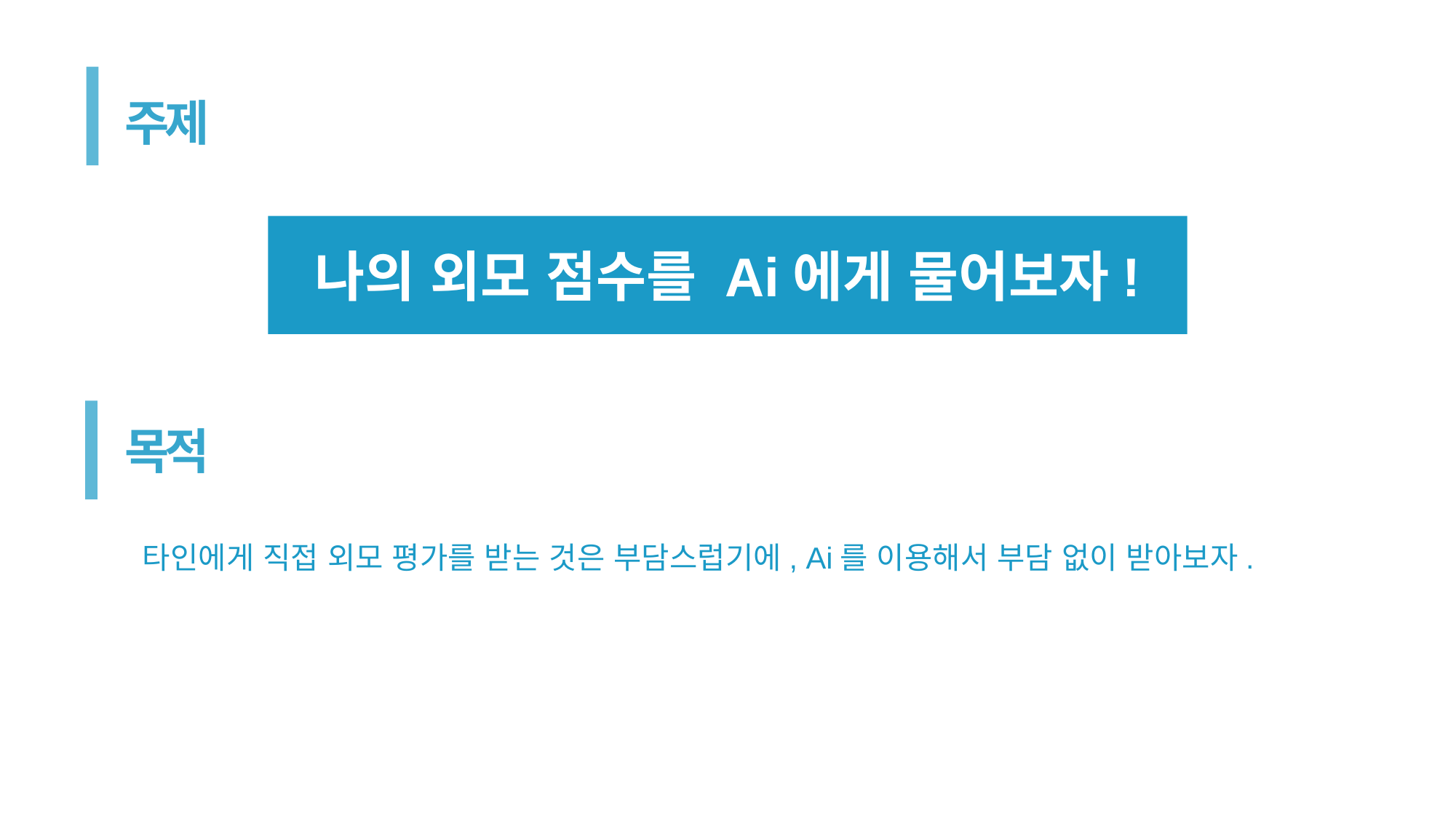

주제
나의 외모 점수를 Ai에게 물어보자!
목적
타인에게 직접 외모 평가를 받는 것은 부담스럽기에, Ai를 이용해서 부담 없이 받아보자.